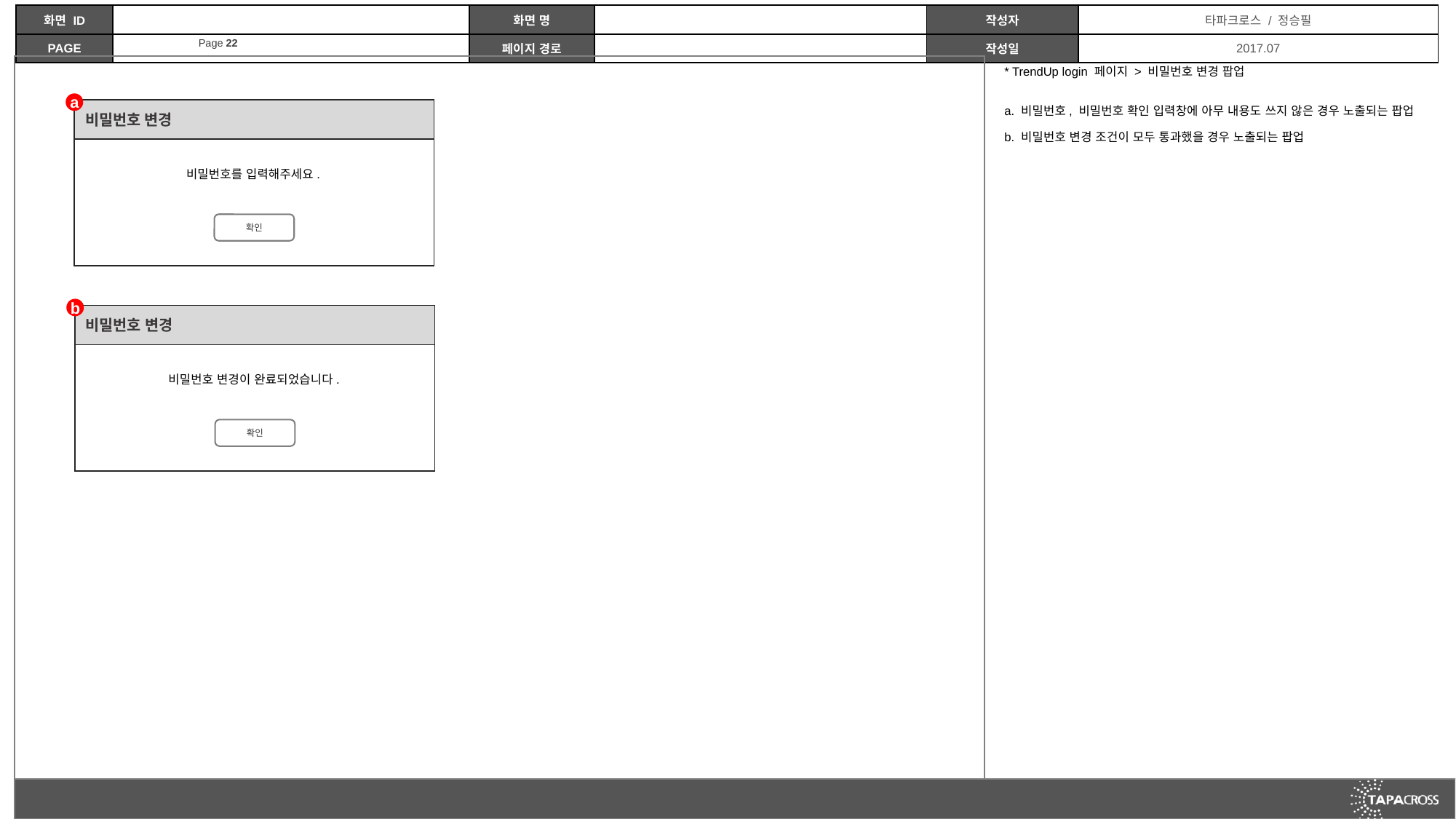

* TrendUp login 페이지 > 비밀번호 변경 팝업
a. 비밀번호, 비밀번호 확인 입력창에 아무 내용도 쓰지 않은 경우 노출되는 팝업
b. 비밀번호 변경 조건이 모두 통과했을 경우 노출되는 팝업
a
비밀번호 변경

비밀번호를 입력해주세요.
확인
b
비밀번호 변경

비밀번호 변경이 완료되었습니다.
확인